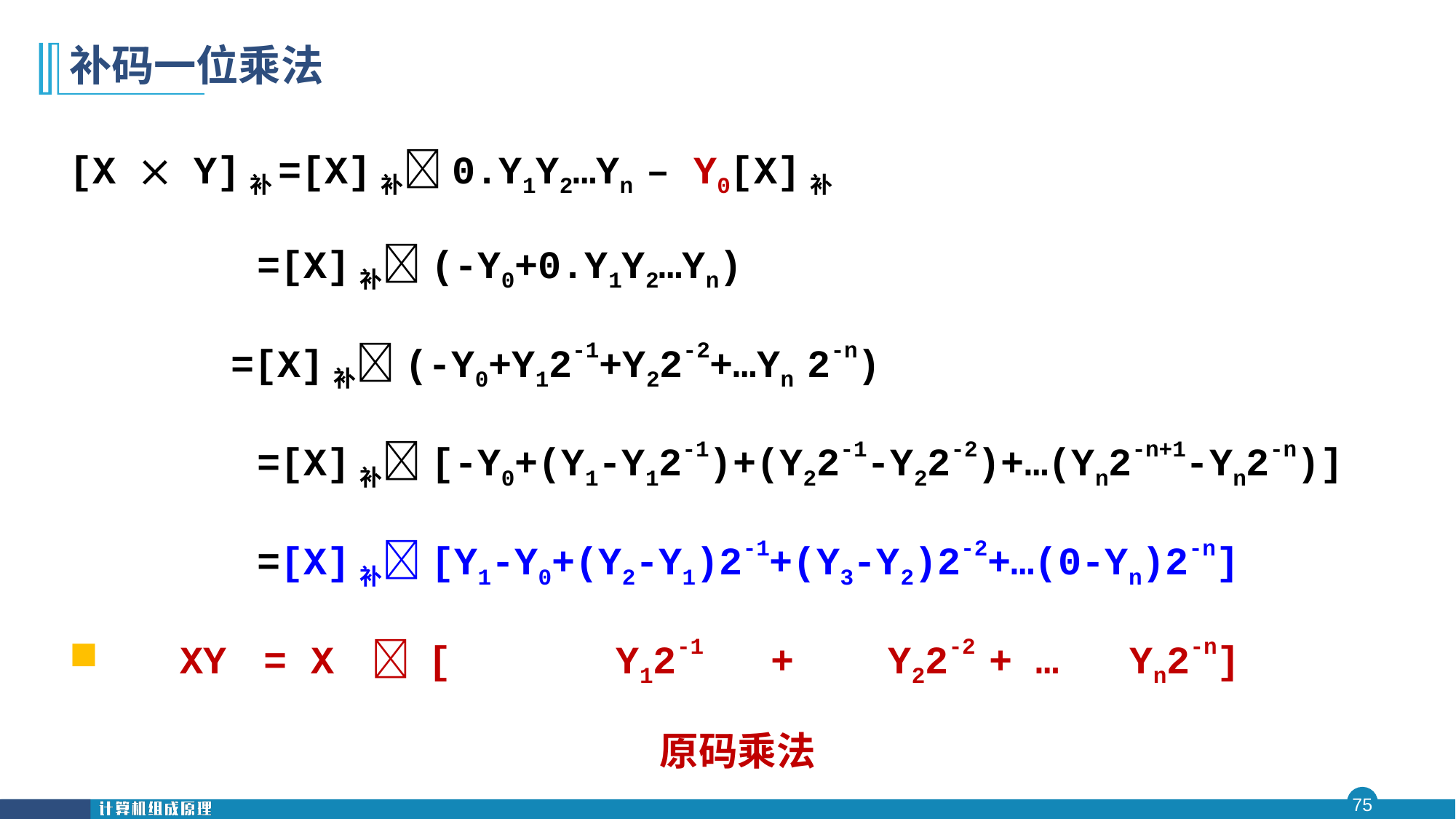

# 补码一位乘法
[X × Y]补=[X]补×0.Y1Y2…Yn – Y0[X]补
        =[X]补×(-Y0+0.Y1Y2…Yn)
            =[X]补×(-Y0+Y12-1+Y22-2+…Yn 2-n)
        =[X]补×[-Y0+(Y1-Y12-1)+(Y22-1-Y22-2)+…(Yn2-n+1-Yn2-n)]
        =[X]补×[Y1-Y0+(Y2-Y1)2-1+(Y3-Y2)2-2+…(0-Yn)2-n]
   XY补= X补 × [       Y12-1     +    Y22-2 + …   Yn2-n]
原码乘法